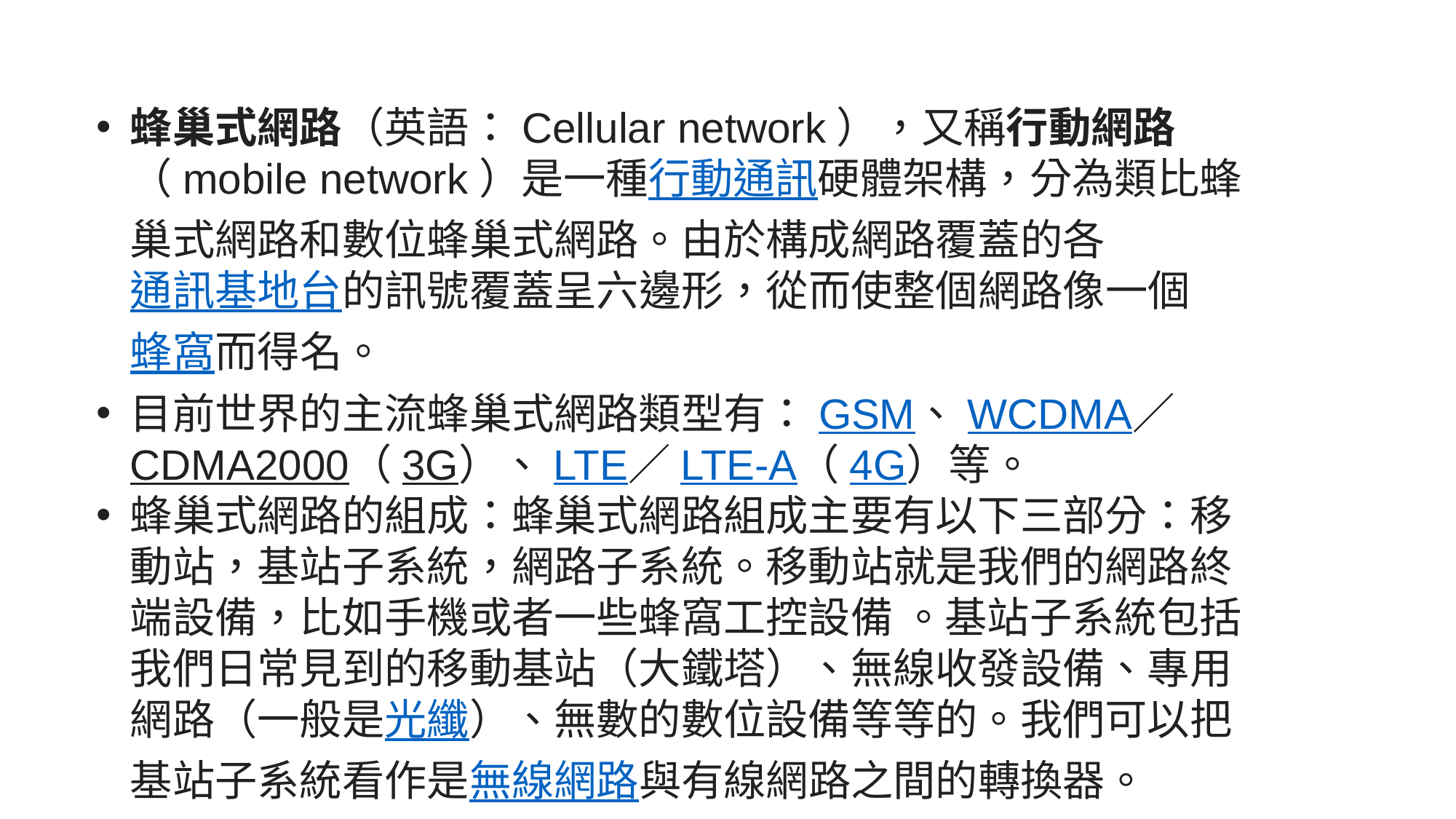

蜂巢式網路（英語：Cellular network），又稱行動網路（mobile network）是一種行動通訊硬體架構，分為類比蜂巢式網路和數位蜂巢式網路。由於構成網路覆蓋的各通訊基地台的訊號覆蓋呈六邊形，從而使整個網路像一個蜂窩而得名。
目前世界的主流蜂巢式網路類型有：GSM、WCDMA／CDMA2000（3G）、LTE／LTE-A（4G）等。
蜂巢式網路的組成：蜂巢式網路組成主要有以下三部分：移動站，基站子系統，網路子系統。移動站就是我們的網路終端設備，比如手機或者一些蜂窩工控設備 。基站子系統包括我們日常見到的移動基站（大鐵塔）、無線收發設備、專用網路（一般是光纖）、無數的數位設備等等的。我們可以把基站子系統看作是無線網路與有線網路之間的轉換器。